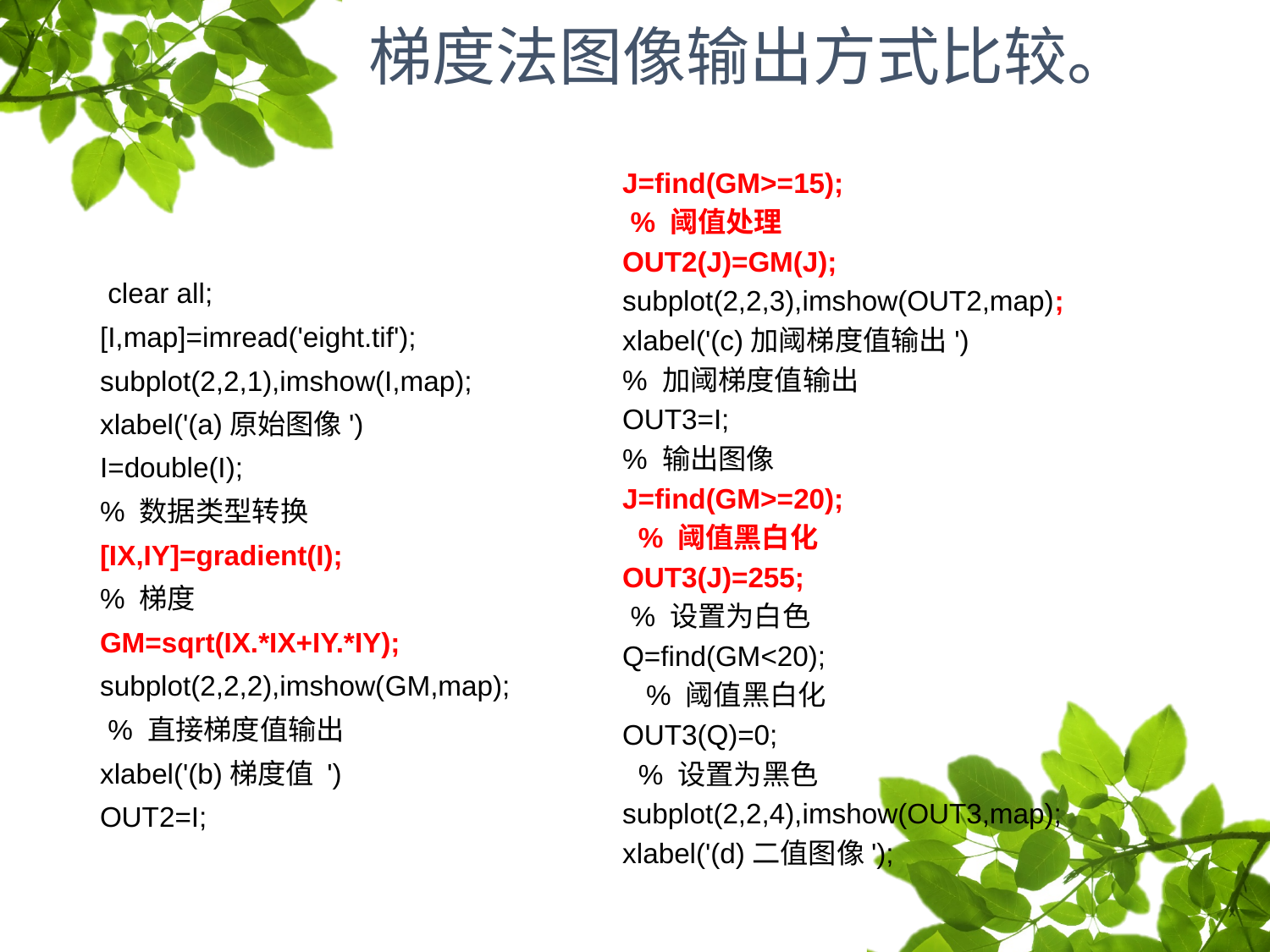

# 梯度法图像输出方式比较。
J=find(GM>=15);
 % 阈值处理
OUT2(J)=GM(J);
subplot(2,2,3),imshow(OUT2,map);
xlabel('(c)加阈梯度值输出')
% 加阈梯度值输出
OUT3=I;
% 输出图像
J=find(GM>=20);
  % 阈值黑白化
OUT3(J)=255;
 % 设置为白色
Q=find(GM<20);
   % 阈值黑白化
OUT3(Q)=0;
  % 设置为黑色
subplot(2,2,4),imshow(OUT3,map);
xlabel('(d)二值图像');
 clear all;
[I,map]=imread('eight.tif');
subplot(2,2,1),imshow(I,map);
xlabel('(a)原始图像')
I=double(I);
% 数据类型转换
[IX,IY]=gradient(I);
% 梯度
GM=sqrt(IX.*IX+IY.*IY);
subplot(2,2,2),imshow(GM,map);
 % 直接梯度值输出
xlabel('(b)梯度值 ')
OUT2=I;